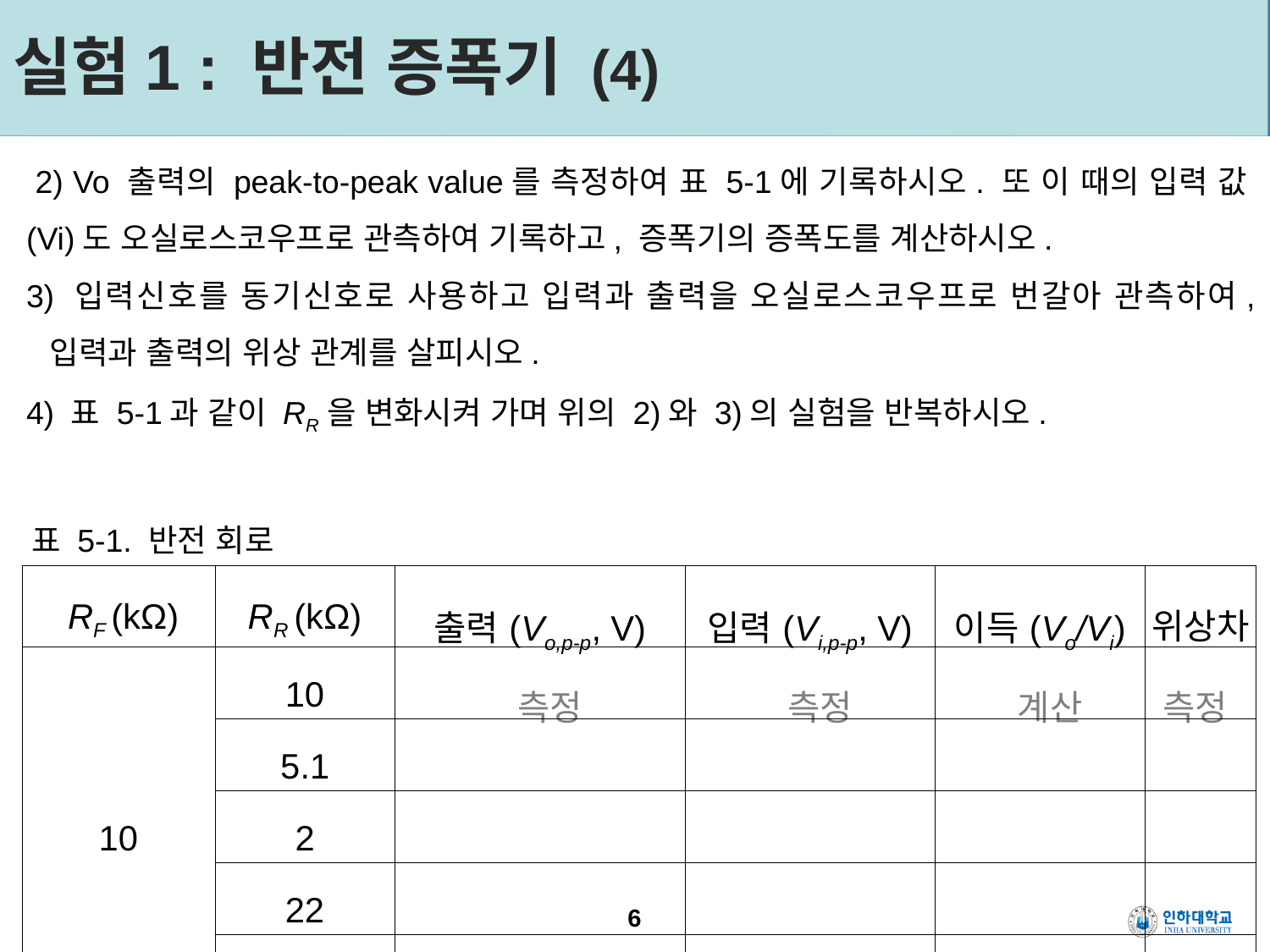

# 실험1 : 반전 증폭기 (4)
 2) Vo 출력의 peak-to-peak value를 측정하여 표 5-1에 기록하시오. 또 이 때의 입력 값(Vi)도 오실로스코우프로 관측하여 기록하고, 증폭기의 증폭도를 계산하시오.
3) 입력신호를 동기신호로 사용하고 입력과 출력을 오실로스코우프로 번갈아 관측하여, 입력과 출력의 위상 관계를 살피시오.
4) 표 5-1과 같이 RR을 변화시켜 가며 위의 2)와 3)의 실험을 반복하시오.
표 5-1. 반전 회로
| RF (kΩ) | RR (kΩ) | 출력(Vo,p-p, V) | 입력(Vi,p-p, V) | 이득(Vo/Vi) | 위상차 |
| --- | --- | --- | --- | --- | --- |
| 10 | 10 | 측정 | 측정 | 계산 | 측정 |
|  | 5.1 |  |  |  |  |
|  | 2 |  |  |  |  |
|  | 22 |  |  |  |  |
|  | 39 |  |  |  |  |
6